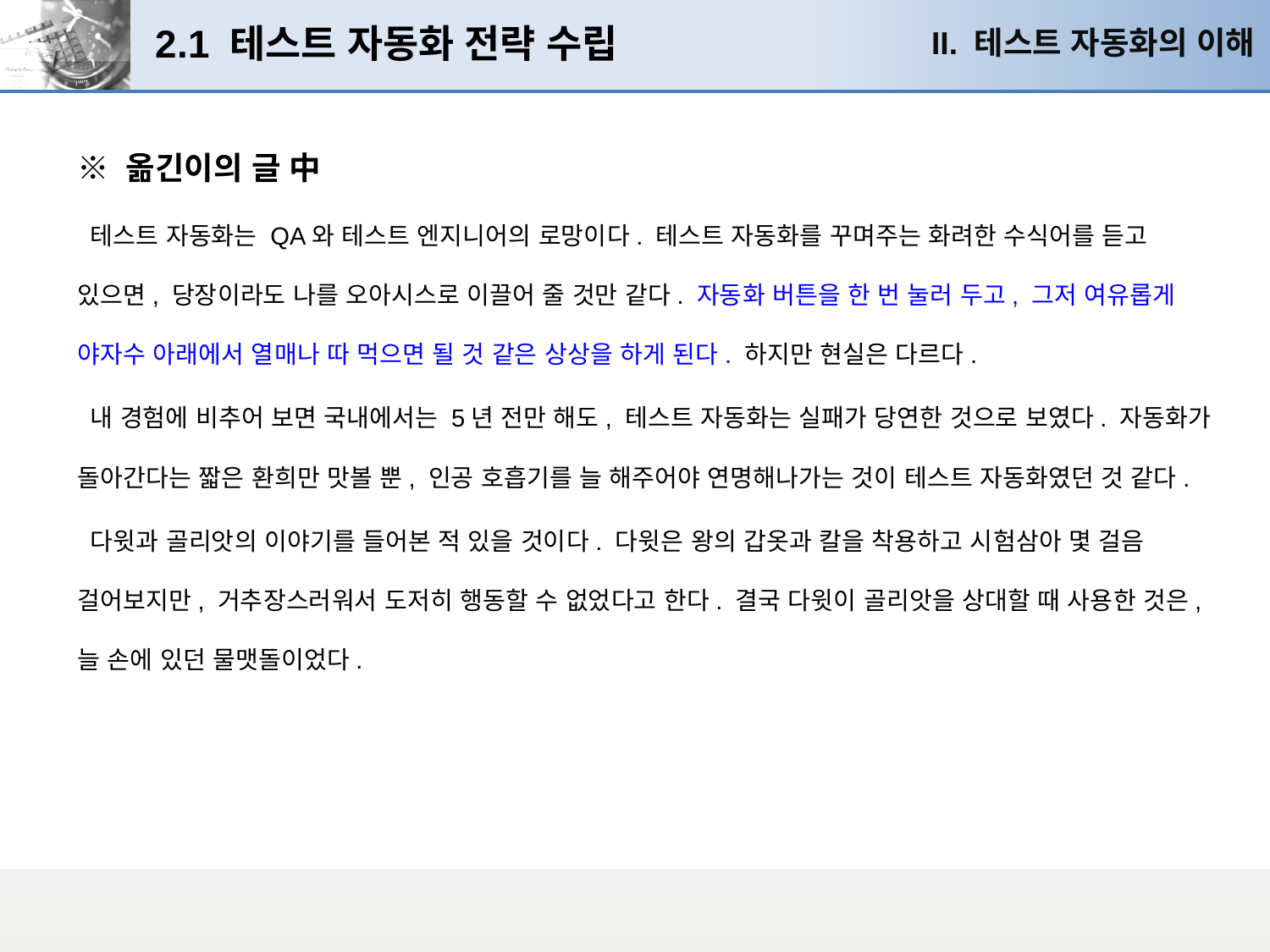

# 2.1 테스트 자동화 전략 수립
II. 테스트 자동화의 이해
※ 옮긴이의 글 中
 테스트 자동화는 QA와 테스트 엔지니어의 로망이다. 테스트 자동화를 꾸며주는 화려한 수식어를 듣고 있으면, 당장이라도 나를 오아시스로 이끌어 줄 것만 같다. 자동화 버튼을 한 번 눌러 두고, 그저 여유롭게 야자수 아래에서 열매나 따 먹으면 될 것 같은 상상을 하게 된다. 하지만 현실은 다르다.
 내 경험에 비추어 보면 국내에서는 5년 전만 해도, 테스트 자동화는 실패가 당연한 것으로 보였다. 자동화가 돌아간다는 짧은 환희만 맛볼 뿐, 인공 호흡기를 늘 해주어야 연명해나가는 것이 테스트 자동화였던 것 같다.
 다윗과 골리앗의 이야기를 들어본 적 있을 것이다. 다윗은 왕의 갑옷과 칼을 착용하고 시험삼아 몇 걸음 걸어보지만, 거추장스러워서 도저히 행동할 수 없었다고 한다. 결국 다윗이 골리앗을 상대할 때 사용한 것은, 늘 손에 있던 물맷돌이었다.